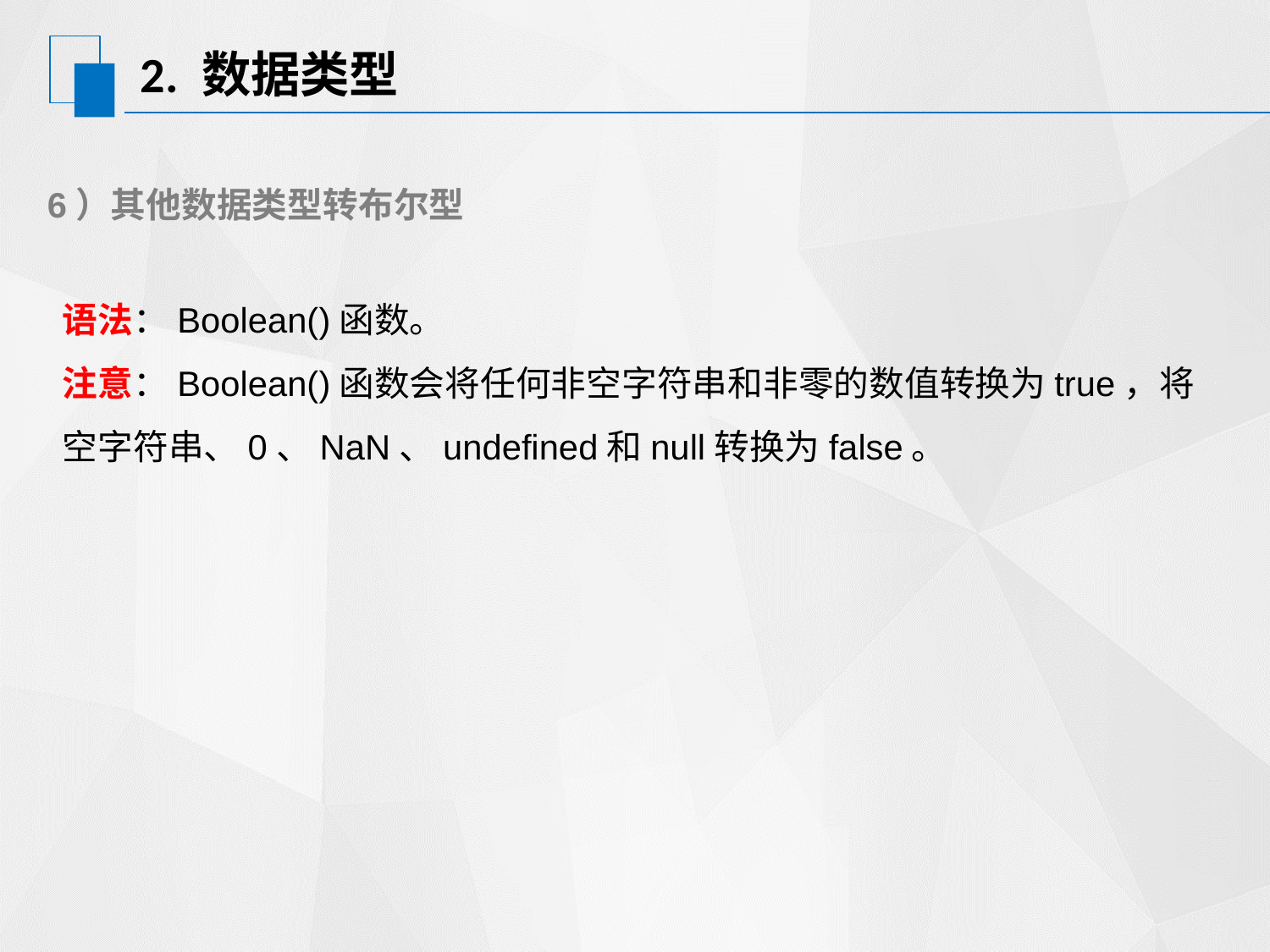

# 2. 数据类型
6）其他数据类型转布尔型
语法：Boolean()函数。
注意：Boolean()函数会将任何非空字符串和非零的数值转换为true，将空字符串、0、NaN、undefined和null转换为false。